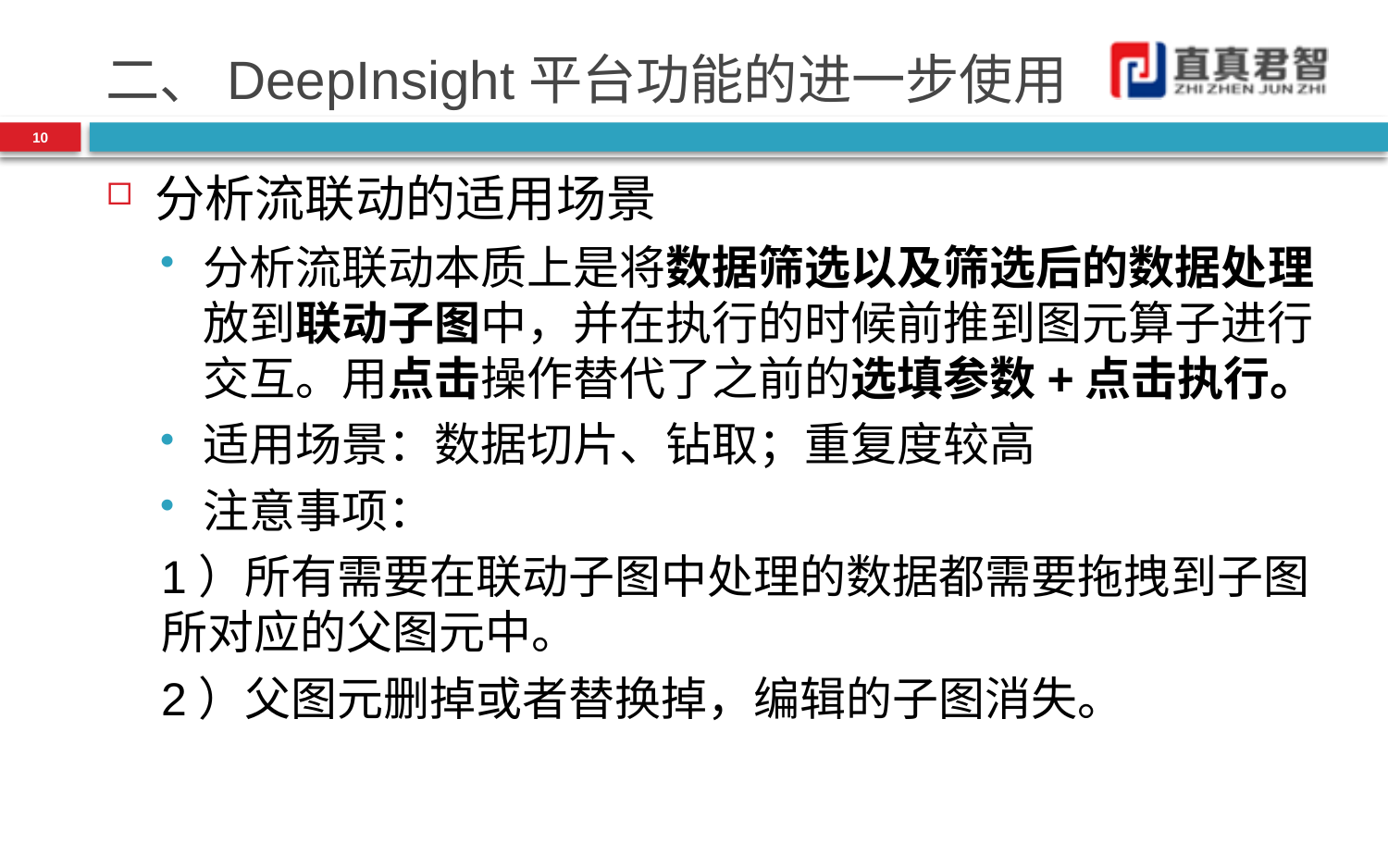

# 二、DeepInsight平台功能的进一步使用
10
分析流联动的适用场景
分析流联动本质上是将数据筛选以及筛选后的数据处理放到联动子图中，并在执行的时候前推到图元算子进行交互。用点击操作替代了之前的选填参数+点击执行。
适用场景：数据切片、钻取；重复度较高
注意事项：
1）所有需要在联动子图中处理的数据都需要拖拽到子图所对应的父图元中。
2）父图元删掉或者替换掉，编辑的子图消失。